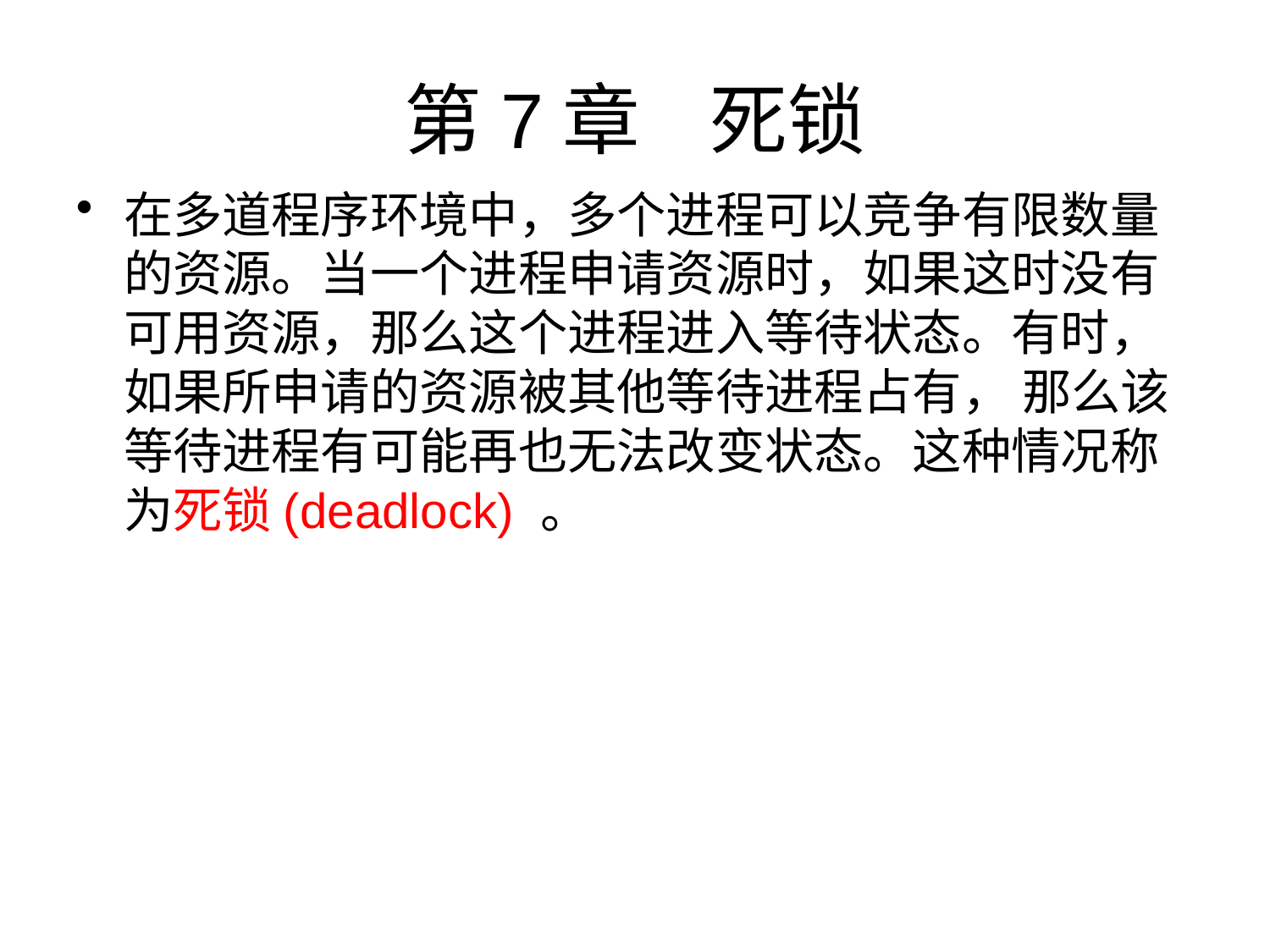

# 第7章    死锁
在多道程序环境中，多个进程可以竞争有限数量的资源。当一个进程申请资源时，如果这时没有可用资源，那么这个进程进入等待状态。有时，如果所申请的资源被其他等待进程占有， 那么该等待进程有可能再也无法改变状态。这种情况称为死锁(deadlock) 。